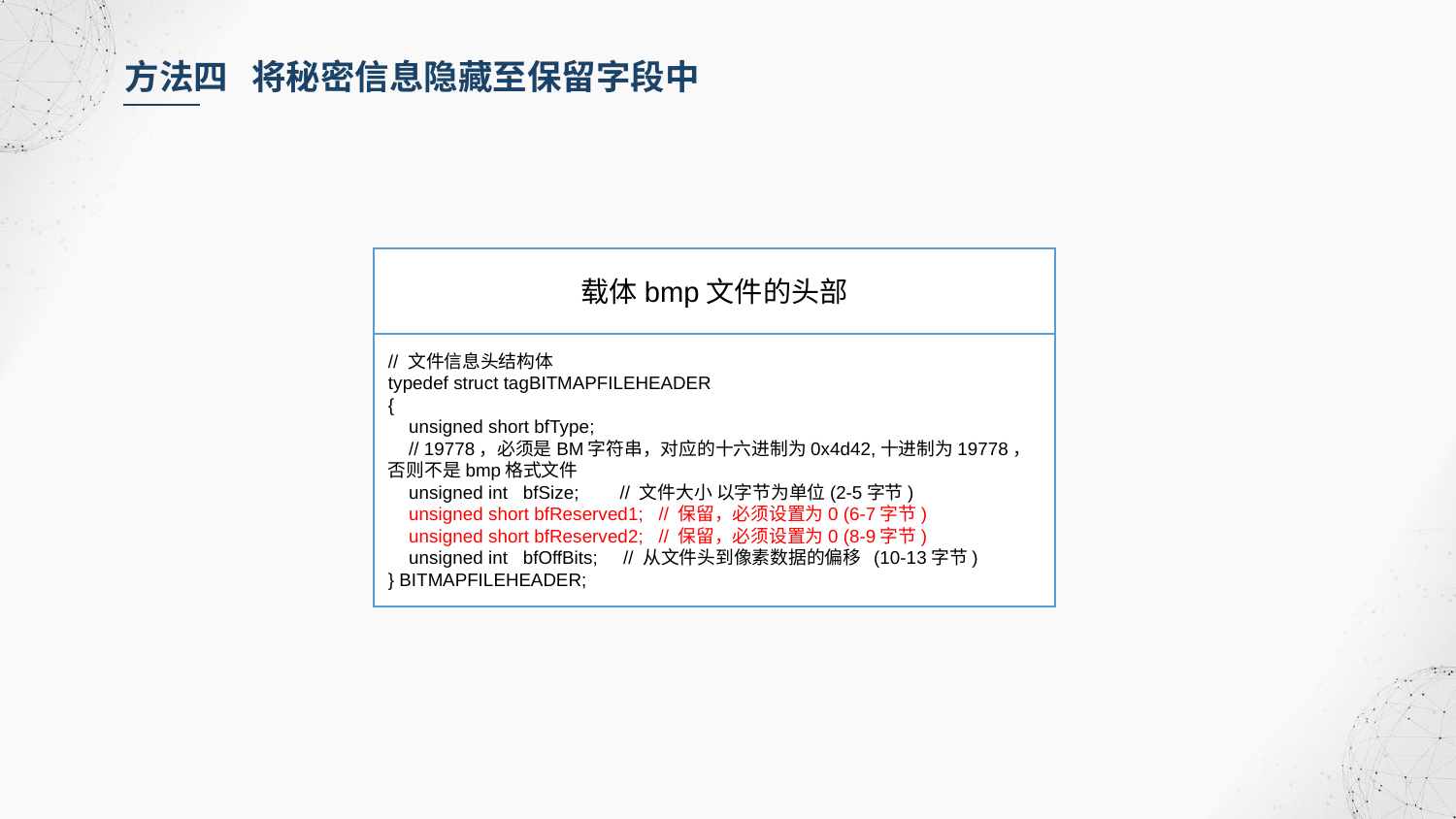

方法四   将秘密信息隐藏至保留字段中
载体bmp文件的头部
// 文件信息头结构体
typedef struct tagBITMAPFILEHEADER
{
    unsigned short bfType;
    // 19778，必须是BM字符串，对应的十六进制为0x4d42,十进制为19778，否则不是bmp格式文件
    unsigned int   bfSize;        // 文件大小 以字节为单位(2-5字节)
    unsigned short bfReserved1;   // 保留，必须设置为0 (6-7字节)
    unsigned short bfReserved2;   // 保留，必须设置为0 (8-9字节)
    unsigned int   bfOffBits;     // 从文件头到像素数据的偏移  (10-13字节)
} BITMAPFILEHEADER;